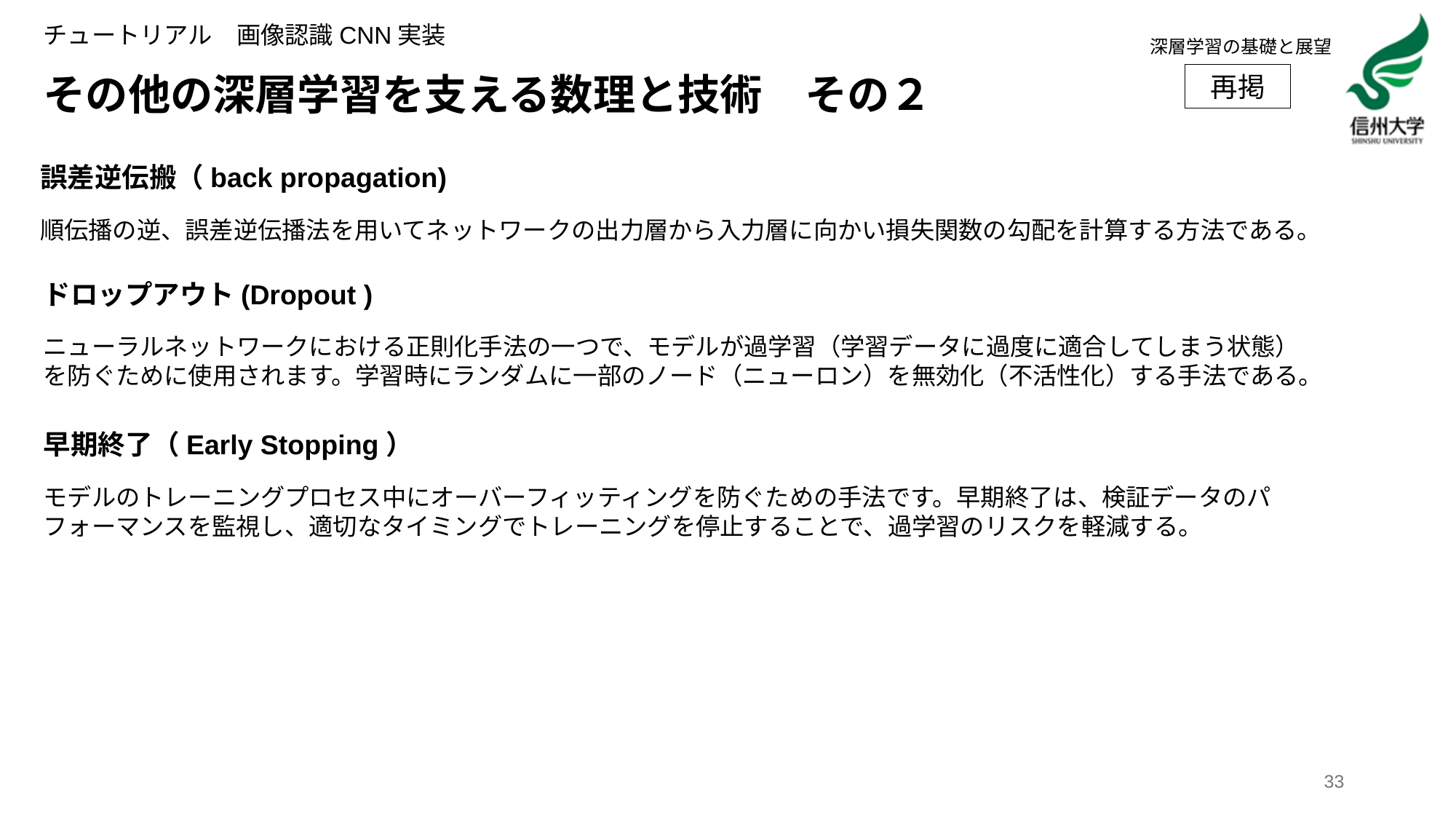

チュートリアル　画像認識CNN実装
深層学習の基礎と展望
再掲
# その他の深層学習を支える数理と技術　その２
誤差逆伝搬（back propagation)

順伝播の逆、誤差逆伝播法を用いてネットワークの出力層から入力層に向かい損失関数の勾配を計算する方法である。

ドロップアウト(Dropout )

ニューラルネットワークにおける正則化手法の一つで、モデルが過学習（学習データに過度に適合してしまう状態）を防ぐために使用されます。学習時にランダムに一部のノード（ニューロン）を無効化（不活性化）する手法である。
早期終了（Early Stopping）

モデルのトレーニングプロセス中にオーバーフィッティングを防ぐための手法です。早期終了は、検証データのパフォーマンスを監視し、適切なタイミングでトレーニングを停止することで、過学習のリスクを軽減する。
33